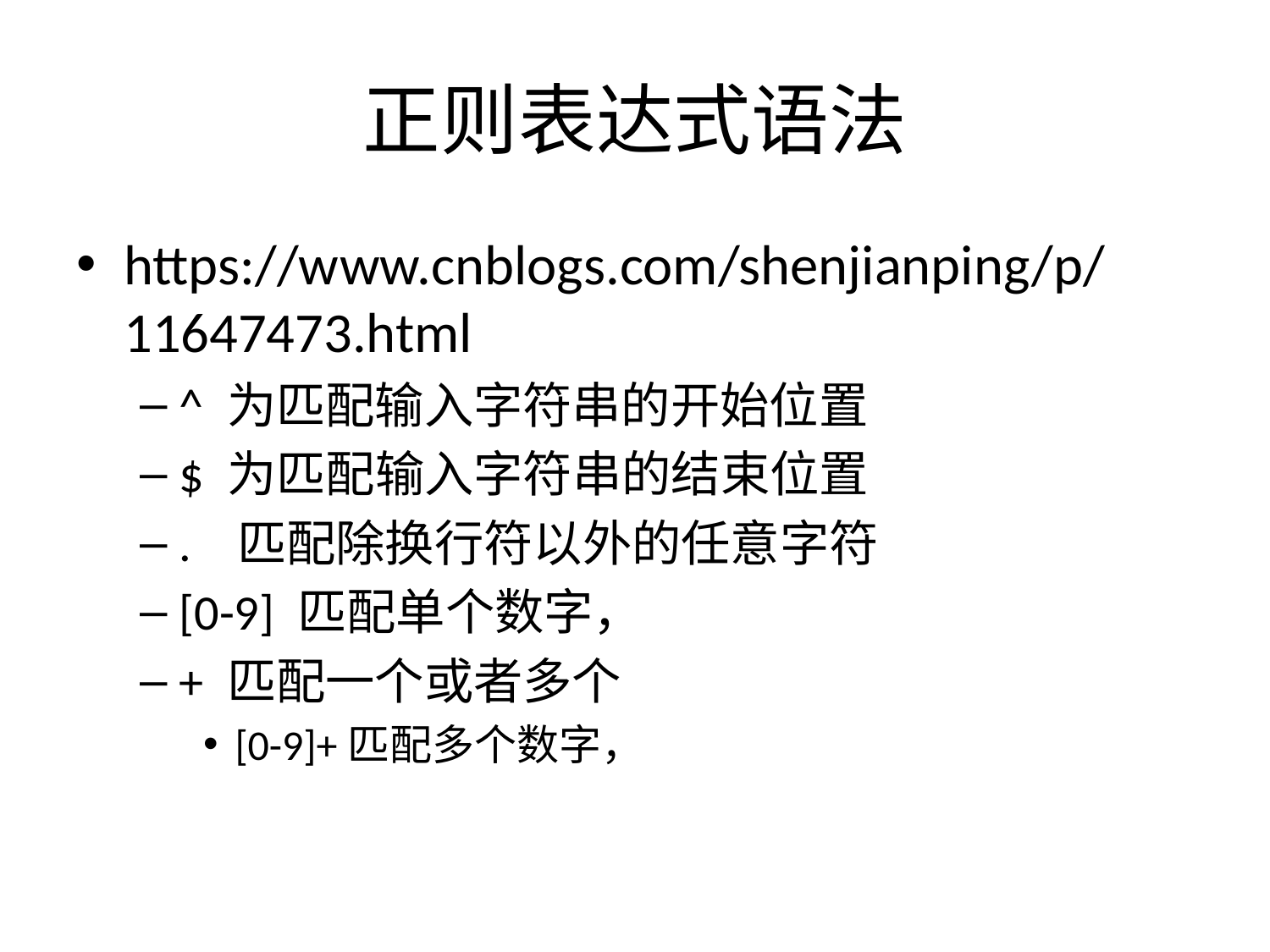

# 正则表达式语法
https://www.cnblogs.com/shenjianping/p/11647473.html
^ 为匹配输入字符串的开始位置
$ 为匹配输入字符串的结束位置
.   匹配除换行符以外的任意字符
[0-9] 匹配单个数字，
+ 匹配一个或者多个
[0-9]+匹配多个数字，